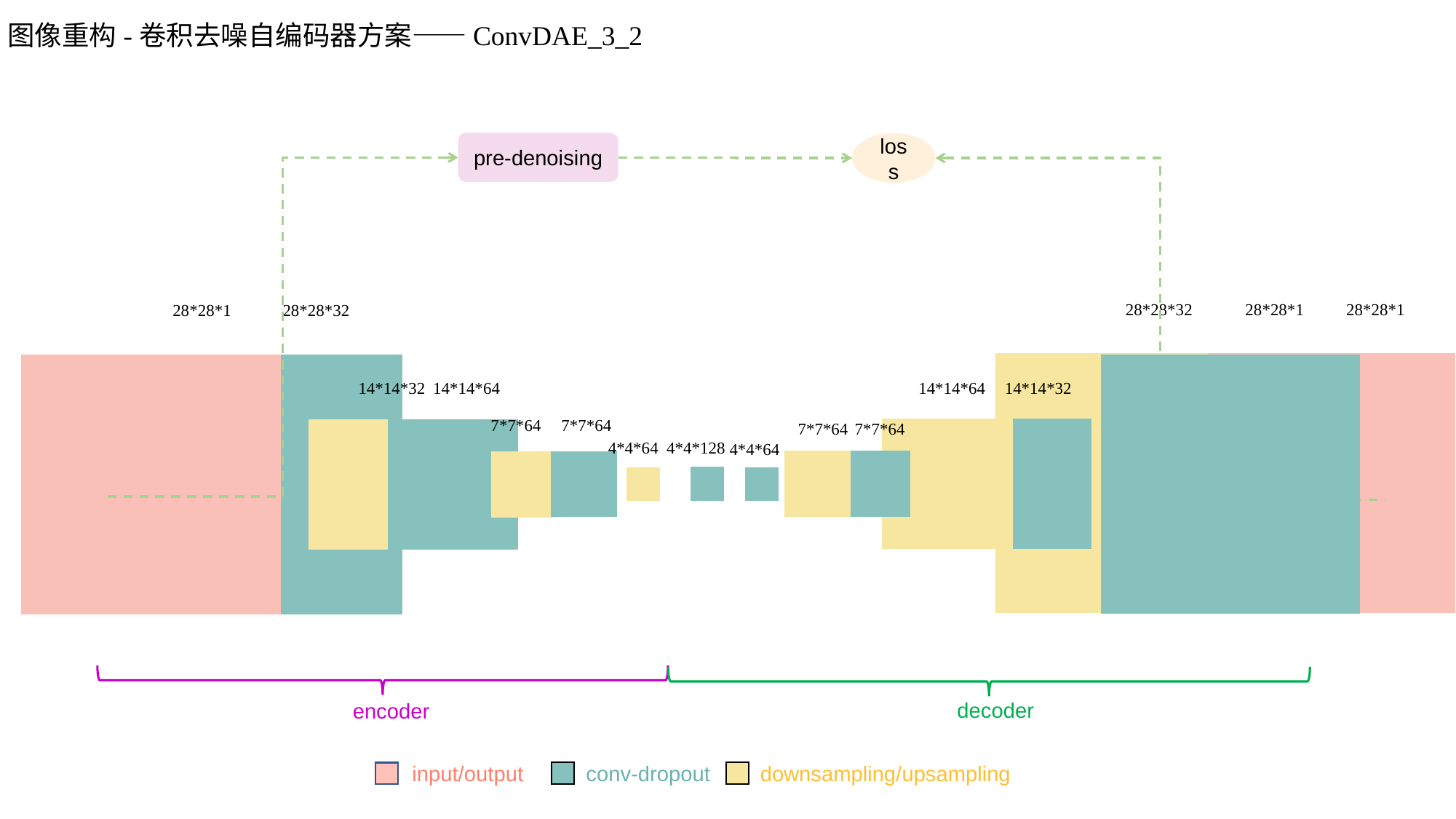

图像重构-卷积去噪自编码器方案——ConvDAE_3_2
pre-denoising
loss
28*28*1
28*28*1
28*28*32

14*14*32
14*14*64
7*7*64
7*7*64

4*4*64

28*28*1
28*28*32

14*14*64
14*14*32
7*7*64
7*7*64

4*4*64

4*4*128

decoder
encoder
downsampling/upsampling
conv-dropout
input/output